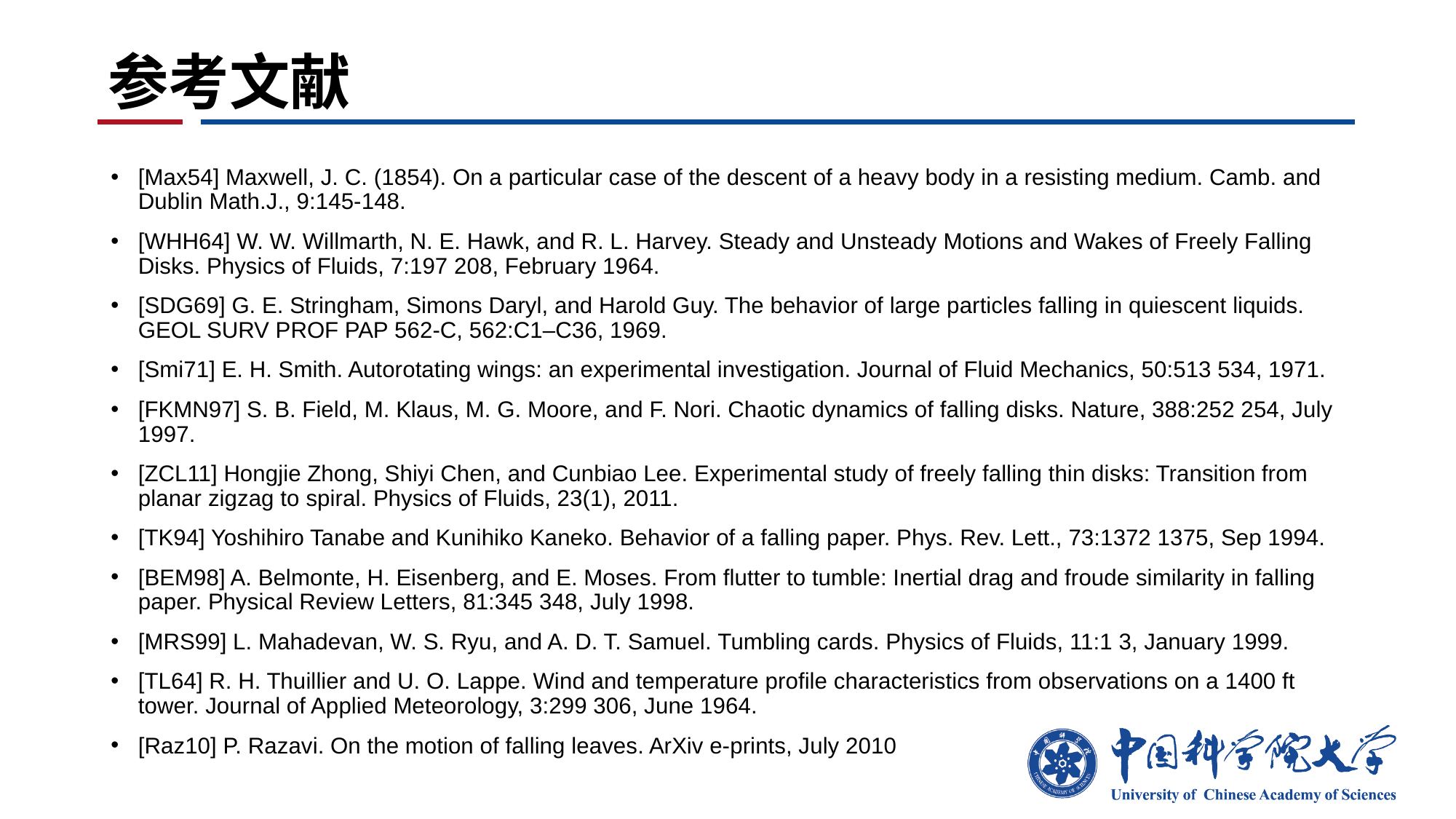

# 参考文献
[Max54] Maxwell, J. C. (1854). On a particular case of the descent of a heavy body in a resisting medium. Camb. and Dublin Math.J., 9:145-148.
[WHH64] W. W. Willmarth, N. E. Hawk, and R. L. Harvey. Steady and Unsteady Motions and Wakes of Freely Falling Disks. Physics of Fluids, 7:197 208, February 1964.
[SDG69] G. E. Stringham, Simons Daryl, and Harold Guy. The behavior of large particles falling in quiescent liquids. GEOL SURV PROF PAP 562-C, 562:C1–C36, 1969.
[Smi71] E. H. Smith. Autorotating wings: an experimental investigation. Journal of Fluid Mechanics, 50:513 534, 1971.
[FKMN97] S. B. Field, M. Klaus, M. G. Moore, and F. Nori. Chaotic dynamics of falling disks. Nature, 388:252 254, July 1997.
[ZCL11] Hongjie Zhong, Shiyi Chen, and Cunbiao Lee. Experimental study of freely falling thin disks: Transition from planar zigzag to spiral. Physics of Fluids, 23(1), 2011.
[TK94] Yoshihiro Tanabe and Kunihiko Kaneko. Behavior of a falling paper. Phys. Rev. Lett., 73:1372 1375, Sep 1994.
[BEM98] A. Belmonte, H. Eisenberg, and E. Moses. From flutter to tumble: Inertial drag and froude similarity in falling paper. Physical Review Letters, 81:345 348, July 1998.
[MRS99] L. Mahadevan, W. S. Ryu, and A. D. T. Samuel. Tumbling cards. Physics of Fluids, 11:1 3, January 1999.
[TL64] R. H. Thuillier and U. O. Lappe. Wind and temperature profile characteristics from observations on a 1400 ft tower. Journal of Applied Meteorology, 3:299 306, June 1964.
[Raz10] P. Razavi. On the motion of falling leaves. ArXiv e-prints, July 2010